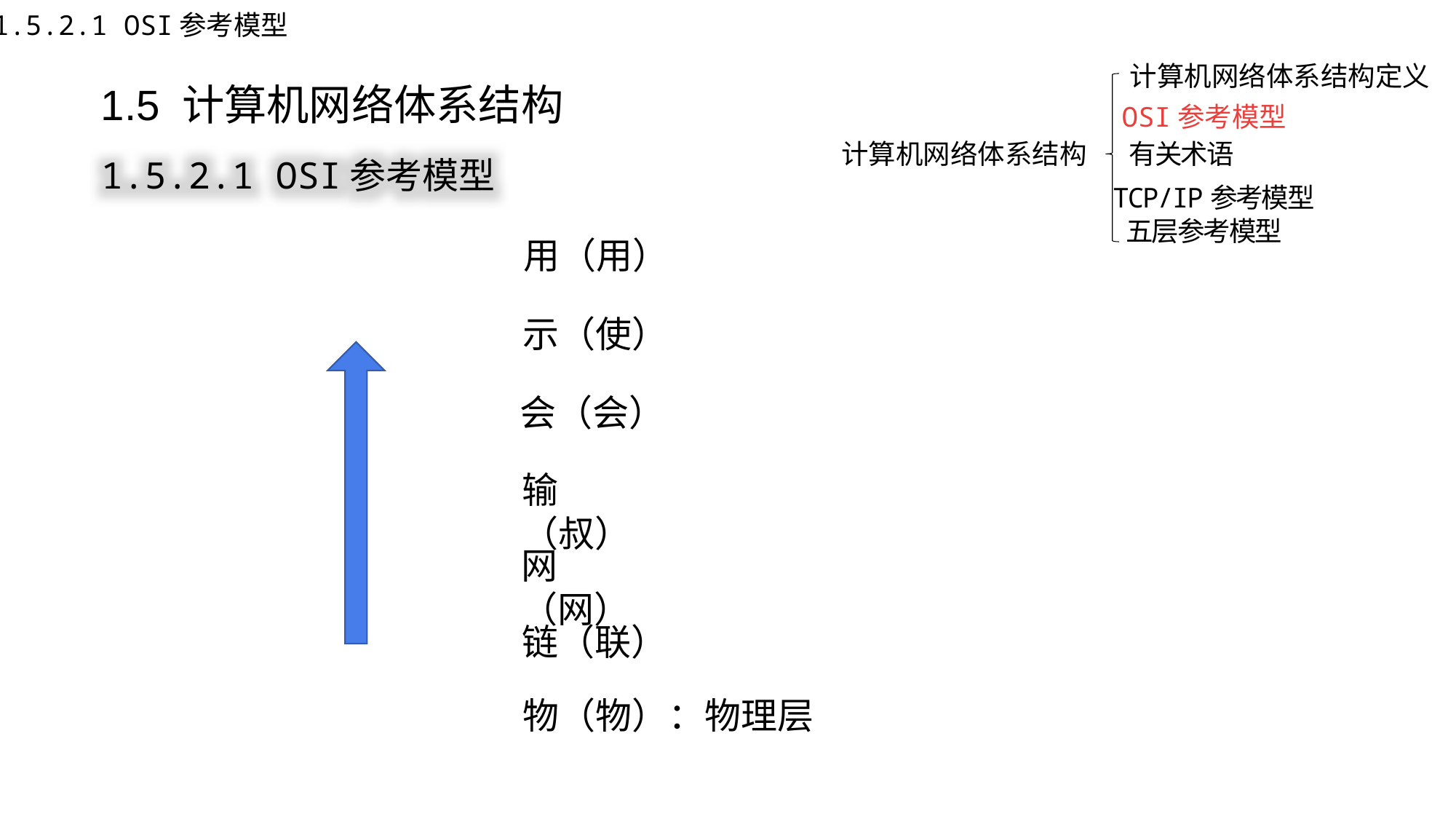

1.5.2.1 OSI参考模型
计算机网络体系结构定义
1.5 计算机网络体系结构

OSI参考模型
计算机网络体系结构
有关术语
TCP/IP参考模型
五层参考模型
1.5.2.1 OSI参考模型
用（用）
示（使）
会（会）
输（叔）

网（网）
链（联）
物（物）：物理层